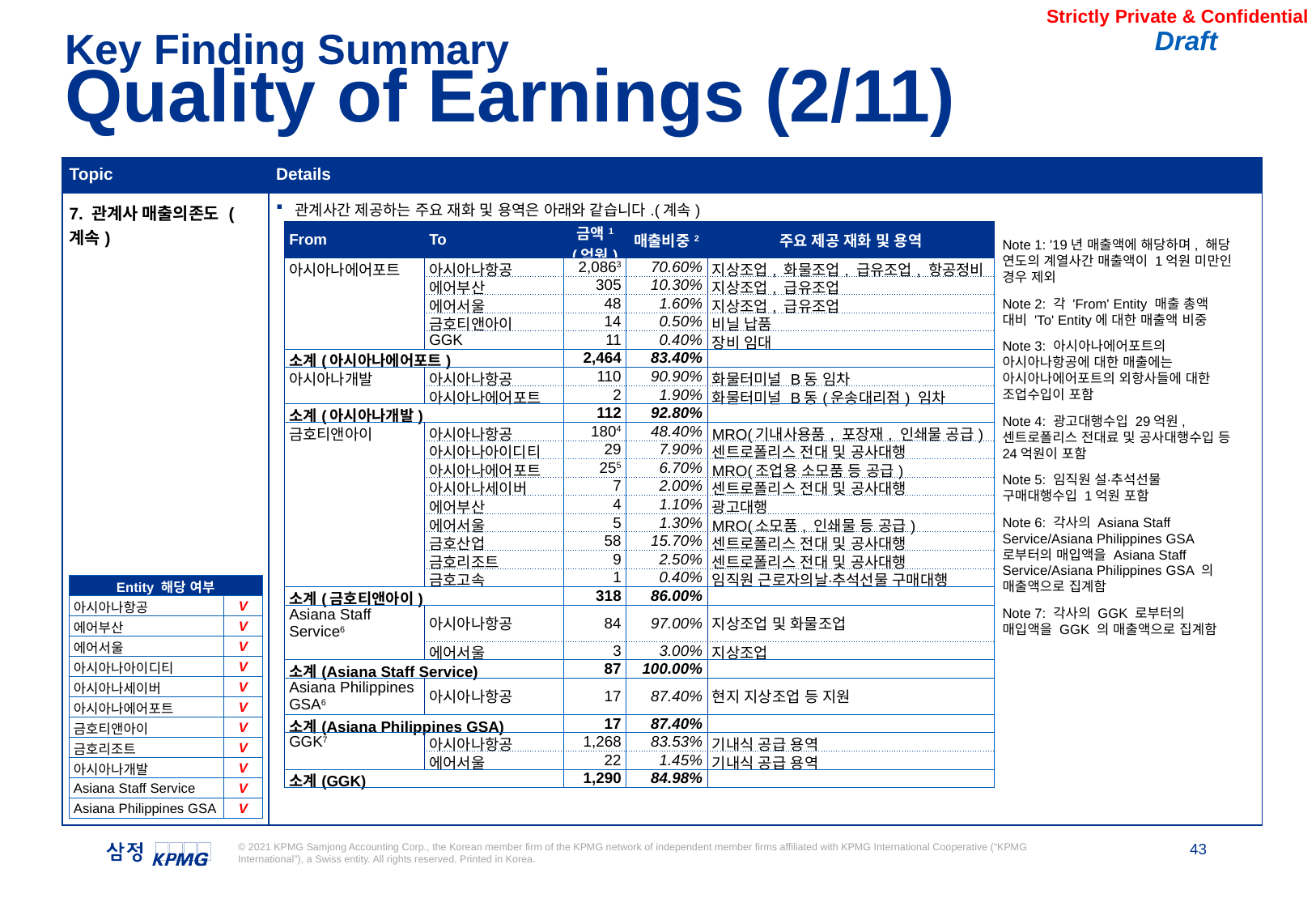

Key Finding Summary
Quality of Earnings (2/11)
| Topic | Details |
| --- | --- |
| 7. 관계사 매출의존도 (계속) | 관계사간 제공하는 주요 재화 및 용역은 아래와 같습니다.(계속) |
| From | To | 금액1 (억원) | 매출비중2 | 주요 제공 재화 및 용역 |
| --- | --- | --- | --- | --- |
| 아시아나에어포트 | 아시아나항공 | 2,0863 | 70.60% | 지상조업, 화물조업, 급유조업, 항공정비 |
|  | 에어부산 | 305 | 10.30% | 지상조업, 급유조업 |
|  | 에어서울 | 48 | 1.60% | 지상조업, 급유조업 |
|  | 금호티앤아이 | 14 | 0.50% | 비닐 납품 |
|  | GGK | 11 | 0.40% | 장비 임대 |
| 소계(아시아나에어포트) |  | 2,464 | 83.40% |  |
| 아시아나개발 | 아시아나항공 | 110 | 90.90% | 화물터미널 B동 임차 |
|  | 아시아나에어포트 | 2 | 1.90% | 화물터미널 B동(운송대리점) 임차 |
| 소계(아시아나개발) |  | 112 | 92.80% |  |
| 금호티앤아이 | 아시아나항공 | 1804 | 48.40% | MRO(기내사용품, 포장재, 인쇄물 공급) |
|  | 아시아나아이디티 | 29 | 7.90% | 센트로폴리스 전대 및 공사대행 |
|  | 아시아나에어포트 | 255 | 6.70% | MRO(조업용 소모품 등 공급) |
|  | 아시아나세이버 | 7 | 2.00% | 센트로폴리스 전대 및 공사대행 |
|  | 에어부산 | 4 | 1.10% | 광고대행 |
|  | 에어서울 | 5 | 1.30% | MRO(소모품, 인쇄물 등 공급) |
|  | 금호산업 | 58 | 15.70% | 센트로폴리스 전대 및 공사대행 |
|  | 금호리조트 | 9 | 2.50% | 센트로폴리스 전대 및 공사대행 |
|  | 금호고속 | 1 | 0.40% | 임직원 근로자의날∙추석선물 구매대행 |
| 소계(금호티앤아이) |  | 318 | 86.00% |  |
| Asiana Staff Service6 | 아시아나항공 | 84 | 97.00% | 지상조업 및 화물조업 |
|  | 에어서울 | 3 | 3.00% | 지상조업 |
| 소계(Asiana Staff Service) |  | 87 | 100.00% |  |
| Asiana Philippines GSA6 | 아시아나항공 | 17 | 87.40% | 현지 지상조업 등 지원 |
| 소계(Asiana Philippines GSA) |  | 17 | 87.40% |  |
| GGK7 | 아시아나항공 | 1,268 | 83.53% | 기내식 공급 용역 |
|  | 에어서울 | 22 | 1.45% | 기내식 공급 용역 |
| 소계(GGK) |  | 1,290 | 84.98% |  |
Note 1: '19년 매출액에 해당하며, 해당 연도의 계열사간 매출액이 1억원 미만인 경우 제외
Note 2: 각 'From' Entity 매출 총액 대비 'To' Entity에 대한 매출액 비중
Note 3: 아시아나에어포트의 아시아나항공에 대한 매출에는 아시아나에어포트의 외항사들에 대한 조업수입이 포함
Note 4: 광고대행수입 29억원, 센트로폴리스 전대료 및 공사대행수입 등 24억원이 포함
Note 5: 임직원 설∙추석선물 구매대행수입 1억원 포함
Note 6: 각사의 Asiana Staff Service/Asiana Philippines GSA 로부터의 매입액을 Asiana Staff Service/Asiana Philippines GSA 의 매출액으로 집계함
Note 7: 각사의 GGK 로부터의 매입액을 GGK 의 매출액으로 집계함
| Entity 해당 여부 |  |
| --- | --- |
| 아시아나항공 | V |
| 에어부산 | V |
| 에어서울 | V |
| 아시아나아이디티 | V |
| 아시아나세이버 | V |
| 아시아나에어포트 | V |
| 금호티앤아이 | V |
| 금호리조트 | V |
| 아시아나개발 | V |
| Asiana Staff Service | V |
| Asiana Philippines GSA | V |